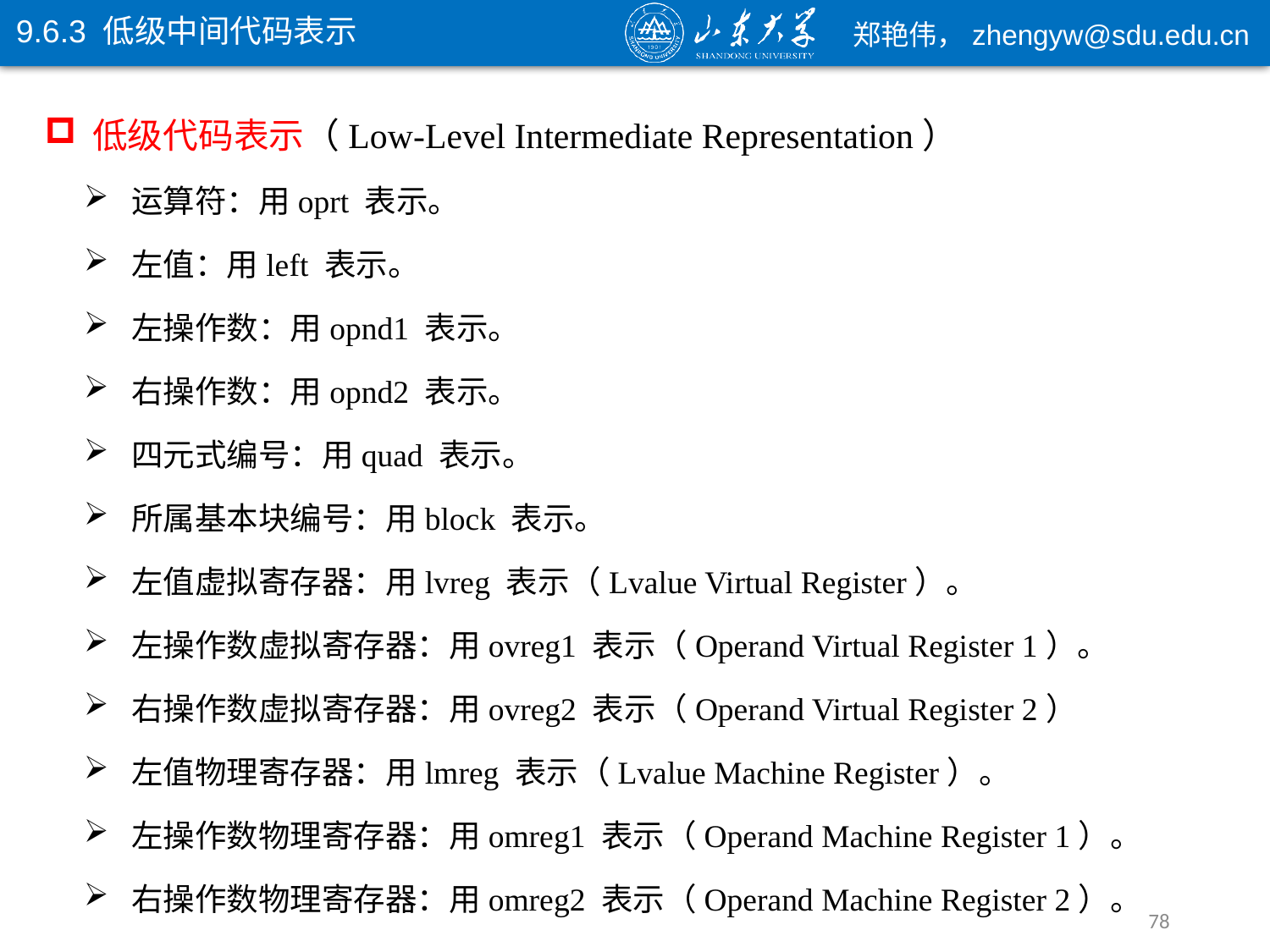

9.6.3 低级中间代码表示
低级代码表示（Low-Level Intermediate Representation）
运算符：用oprt 表示。
左值：用left 表示。
左操作数：用opnd1 表示。
右操作数：用opnd2 表示。
四元式编号：用quad 表示。
所属基本块编号：用block 表示。
左值虚拟寄存器：用lvreg 表示（Lvalue Virtual Register）。
左操作数虚拟寄存器：用ovreg1 表示（Operand Virtual Register 1）。
右操作数虚拟寄存器：用ovreg2 表示（Operand Virtual Register 2）
左值物理寄存器：用lmreg 表示（Lvalue Machine Register）。
左操作数物理寄存器：用omreg1 表示（Operand Machine Register 1）。
右操作数物理寄存器：用omreg2 表示（Operand Machine Register 2）。
78